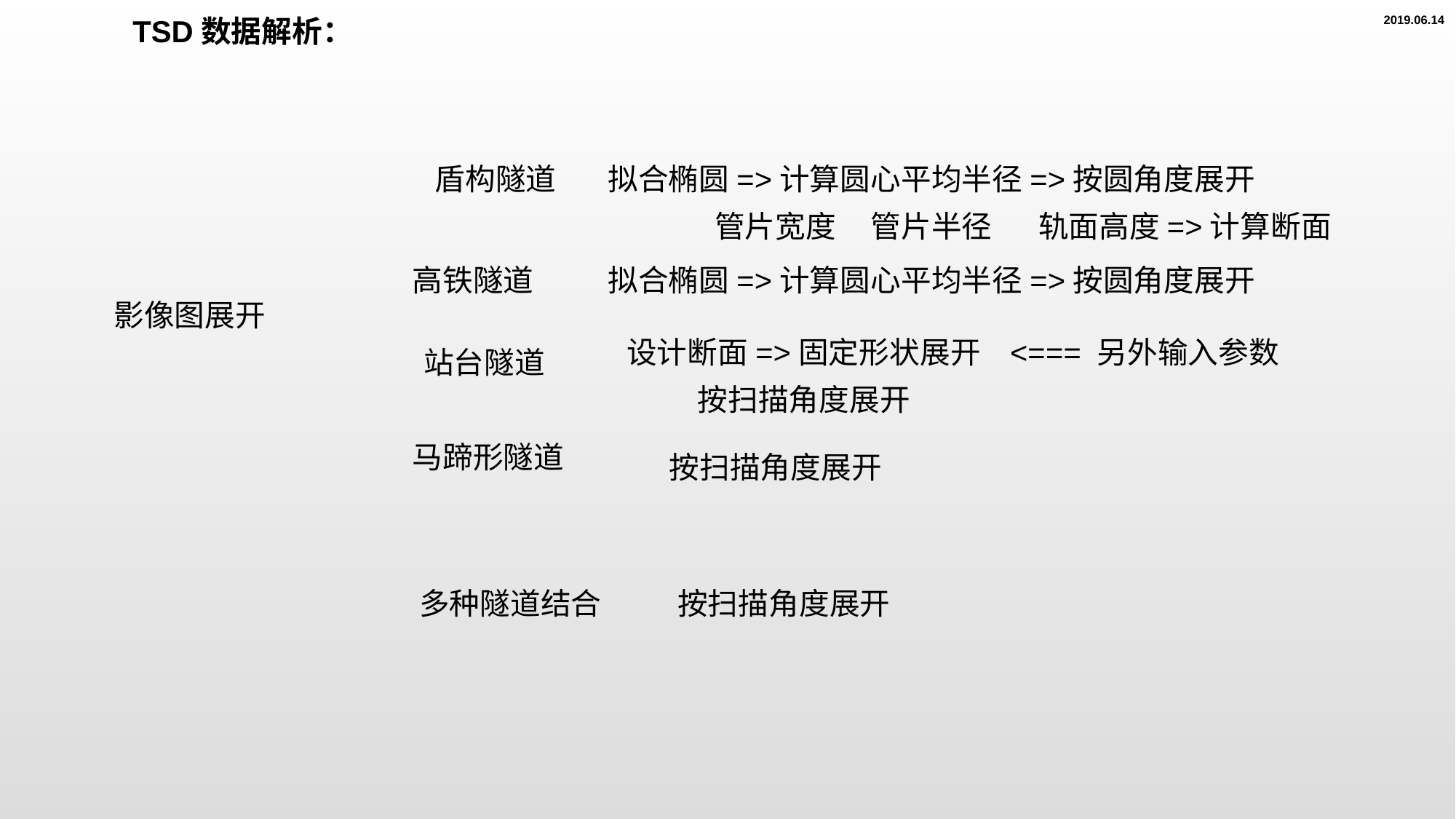

TSD数据解析：
2019.06.14
盾构隧道
拟合椭圆=>计算圆心平均半径=>按圆角度展开
管片宽度
管片半径
轨面高度=>计算断面
高铁隧道
拟合椭圆=>计算圆心平均半径=>按圆角度展开
影像图展开
设计断面=>固定形状展开
<=== 另外输入参数
站台隧道
按扫描角度展开
马蹄形隧道
按扫描角度展开
多种隧道结合
按扫描角度展开